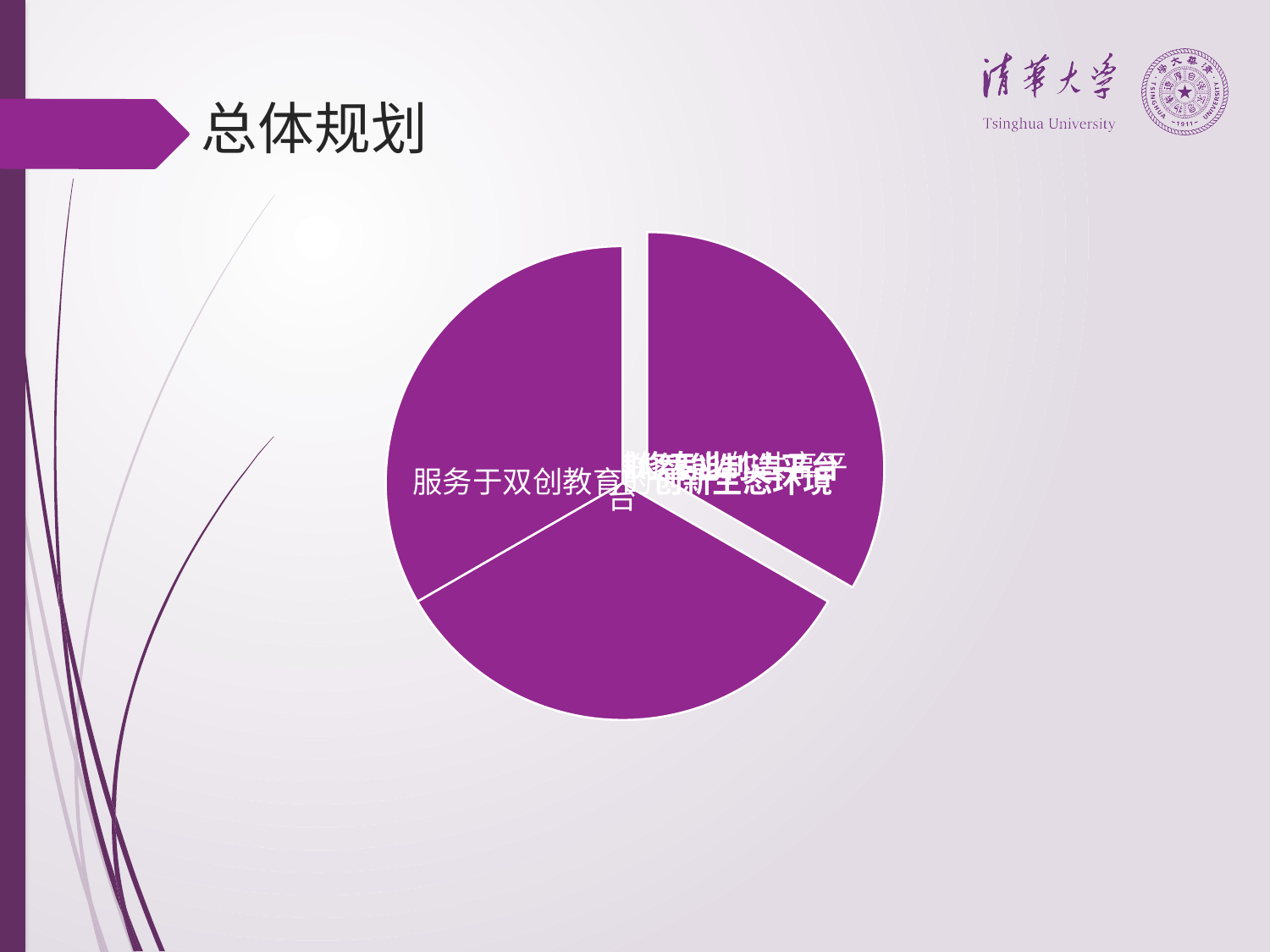

# 总体规划
基于工业4.0的智能制造平台
服务于技术创新辅修专业的共享平台
服务于双创教育的创新生态环境